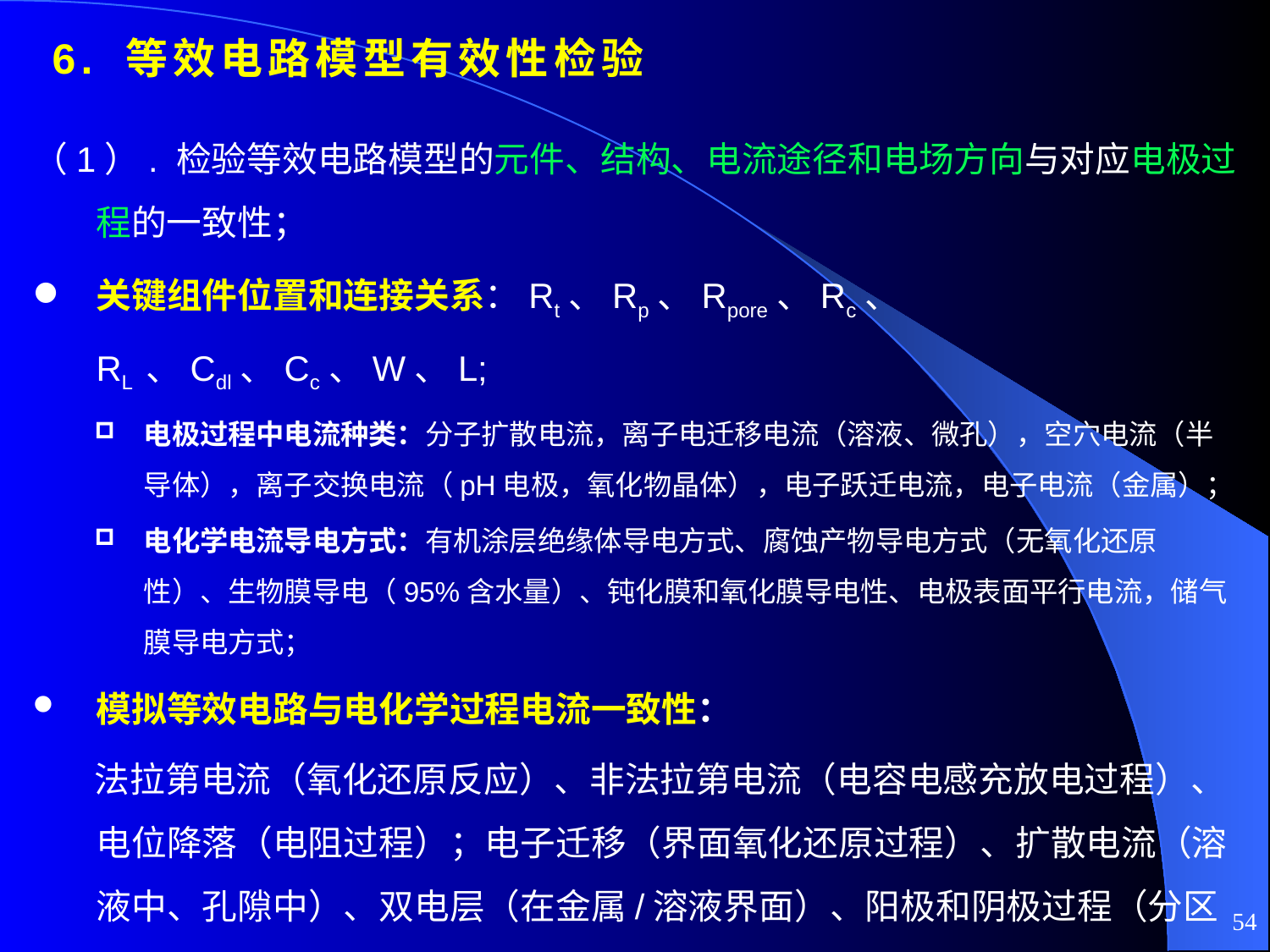

6. 等效电路模型有效性检验
（1）. 检验等效电路模型的元件、结构、电流途径和电场方向与对应电极过程的一致性；
关键组件位置和连接关系：Rt、Rp、Rpore、Rc、 RL 、Cdl、Cc、W、L;
电极过程中电流种类：分子扩散电流，离子电迁移电流（溶液、微孔），空穴电流（半导体），离子交换电流（pH电极，氧化物晶体），电子跃迁电流，电子电流（金属）；
电化学电流导电方式：有机涂层绝缘体导电方式、腐蚀产物导电方式（无氧化还原性）、生物膜导电（95%含水量）、钝化膜和氧化膜导电性、电极表面平行电流，储气膜导电方式；
模拟等效电路与电化学过程电流一致性：
法拉第电流（氧化还原反应）、非法拉第电流（电容电感充放电过程）、电位降落（电阻过程）；电子迁移（界面氧化还原过程）、扩散电流（溶液中、孔隙中）、双电层（在金属/溶液界面）、阳极和阴极过程（分区进行）、膜过程、孔过程、弛豫过程（电活性粒子）；
54